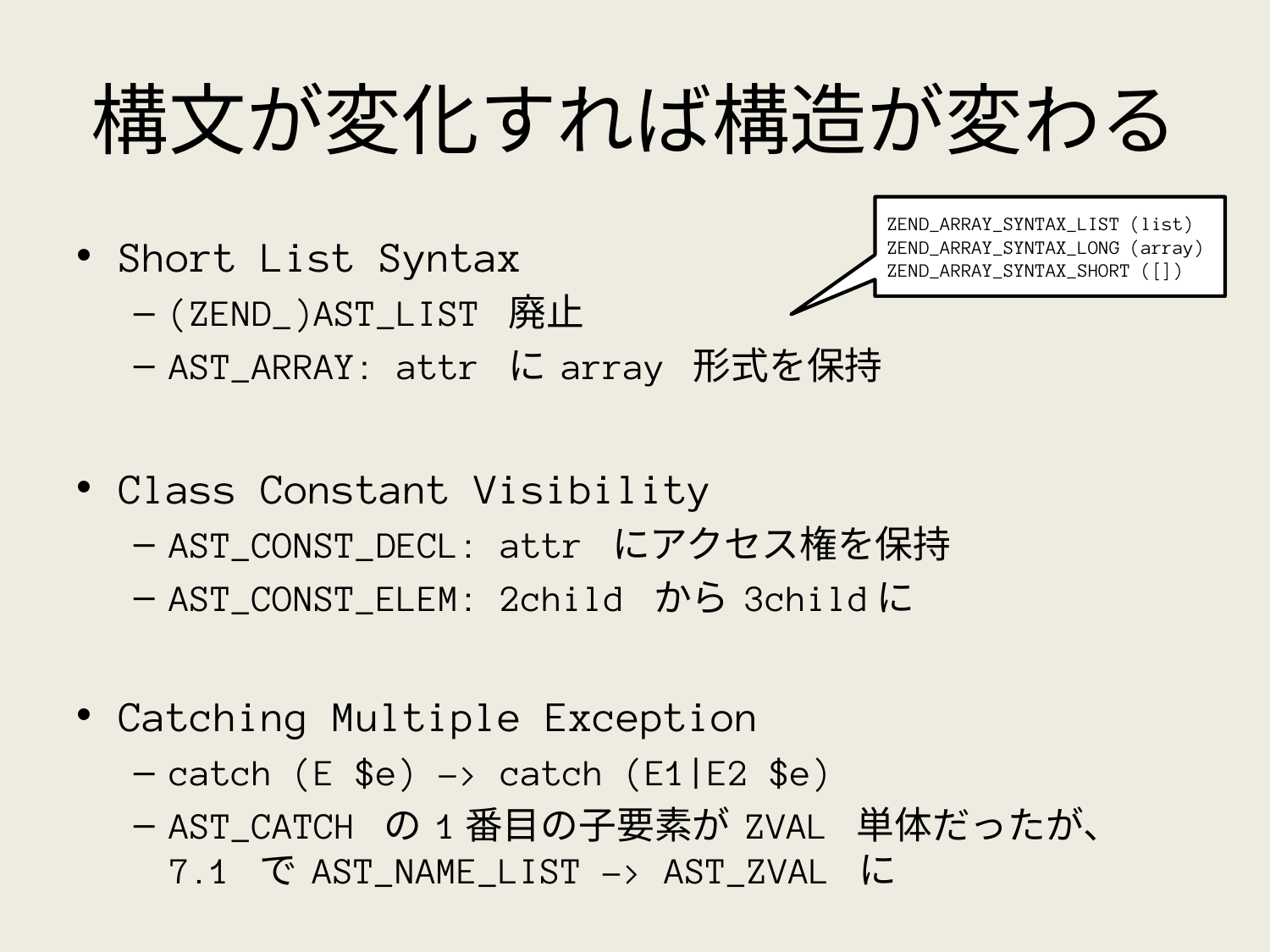

# 構文が変化すれば構造が変わる
ZEND_ARRAY_SYNTAX_LIST (list)
ZEND_ARRAY_SYNTAX_LONG (array)
ZEND_ARRAY_SYNTAX_SHORT ([])
Short List Syntax
(ZEND_)AST_LIST 廃止
AST_ARRAY: attr に array 形式を保持

Class Constant Visibility
AST_CONST_DECL: attr にアクセス権を保持
AST_CONST_ELEM: 2child から 3childに

Catching Multiple Exception
catch (E $e) -> catch (E1|E2 $e)
AST_CATCH の 1番目の子要素が ZVAL 単体だったが、 7.1 で AST_NAME_LIST -> AST_ZVAL に